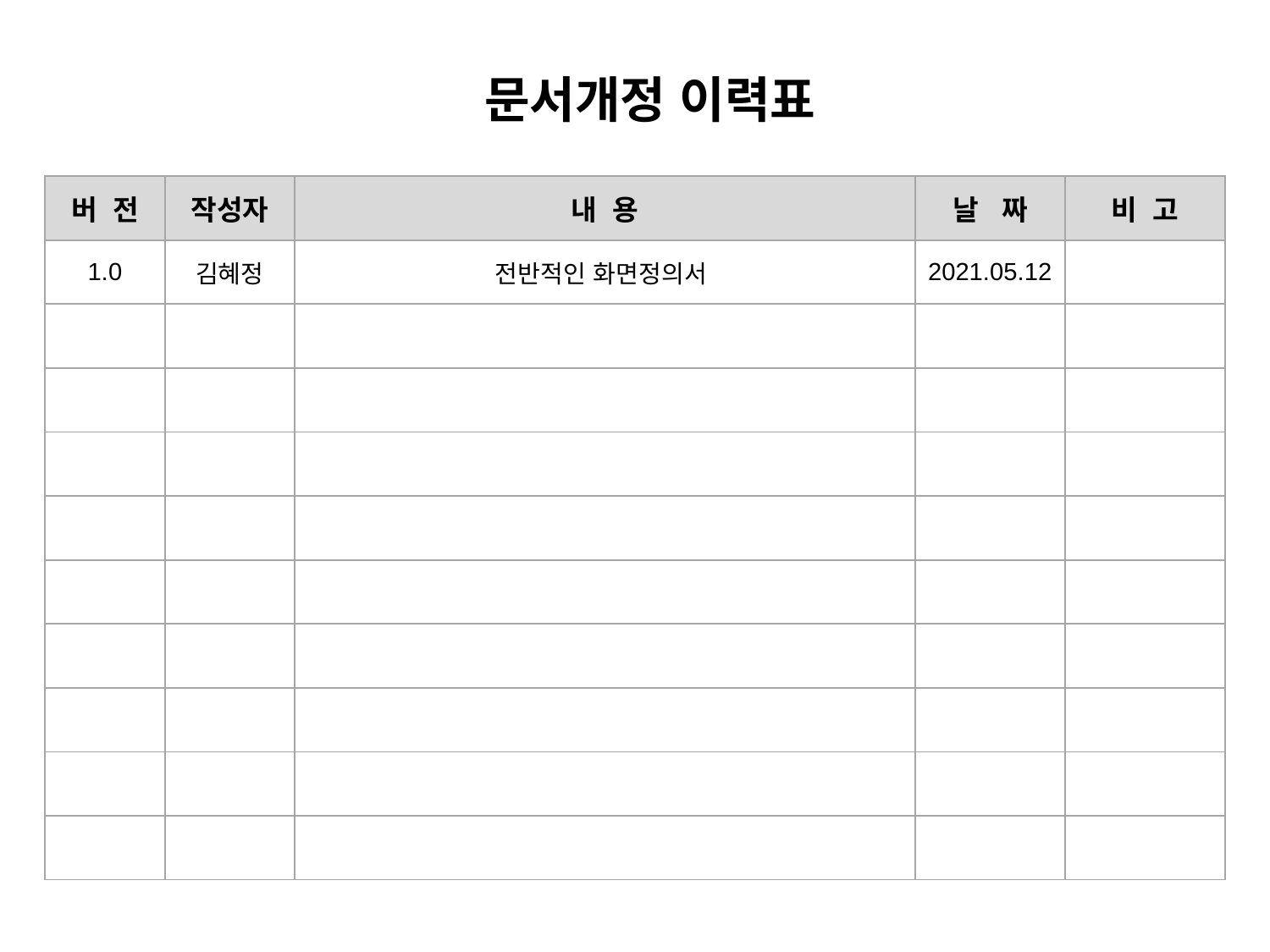

문서개정 이력표
| 버 전 | 작성자 | 내 용 | 날 짜 | 비 고 |
| --- | --- | --- | --- | --- |
| 1.0 | 김혜정 | 전반적인 화면정의서 | 2021.05.12 |  |
|  |  |  |  |  |
|  |  |  |  |  |
|  |  |  |  |  |
|  |  |  |  |  |
|  |  |  |  |  |
|  |  |  |  |  |
|  |  |  |  |  |
|  |  |  |  |  |
|  |  |  |  |  |